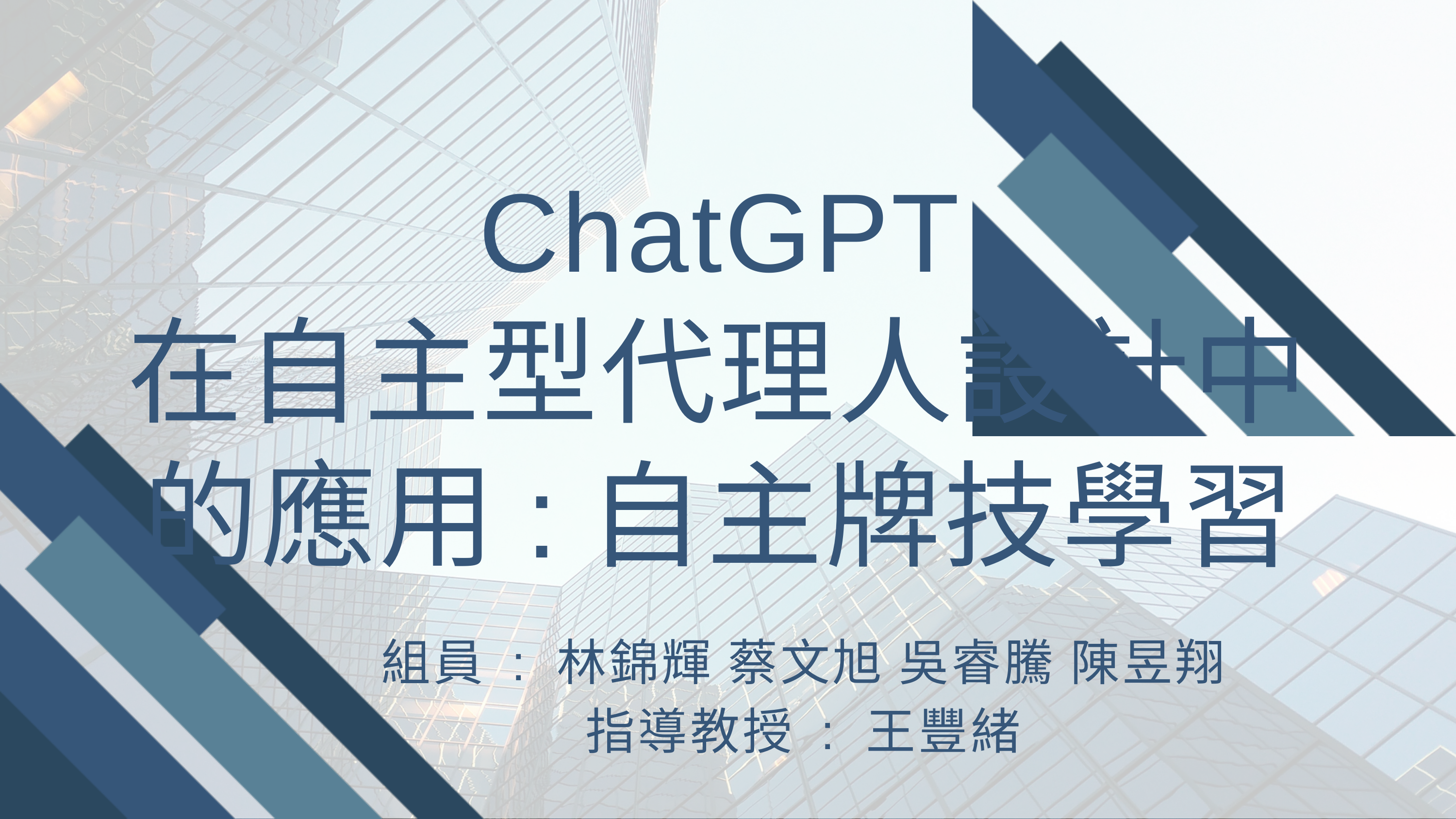

ChatGPT
在自主型代理人設計中的應用:自主牌技學習

組員 : 林錦輝 蔡文旭 吳睿騰 陳昱翔
指導教授 : 王豐緒